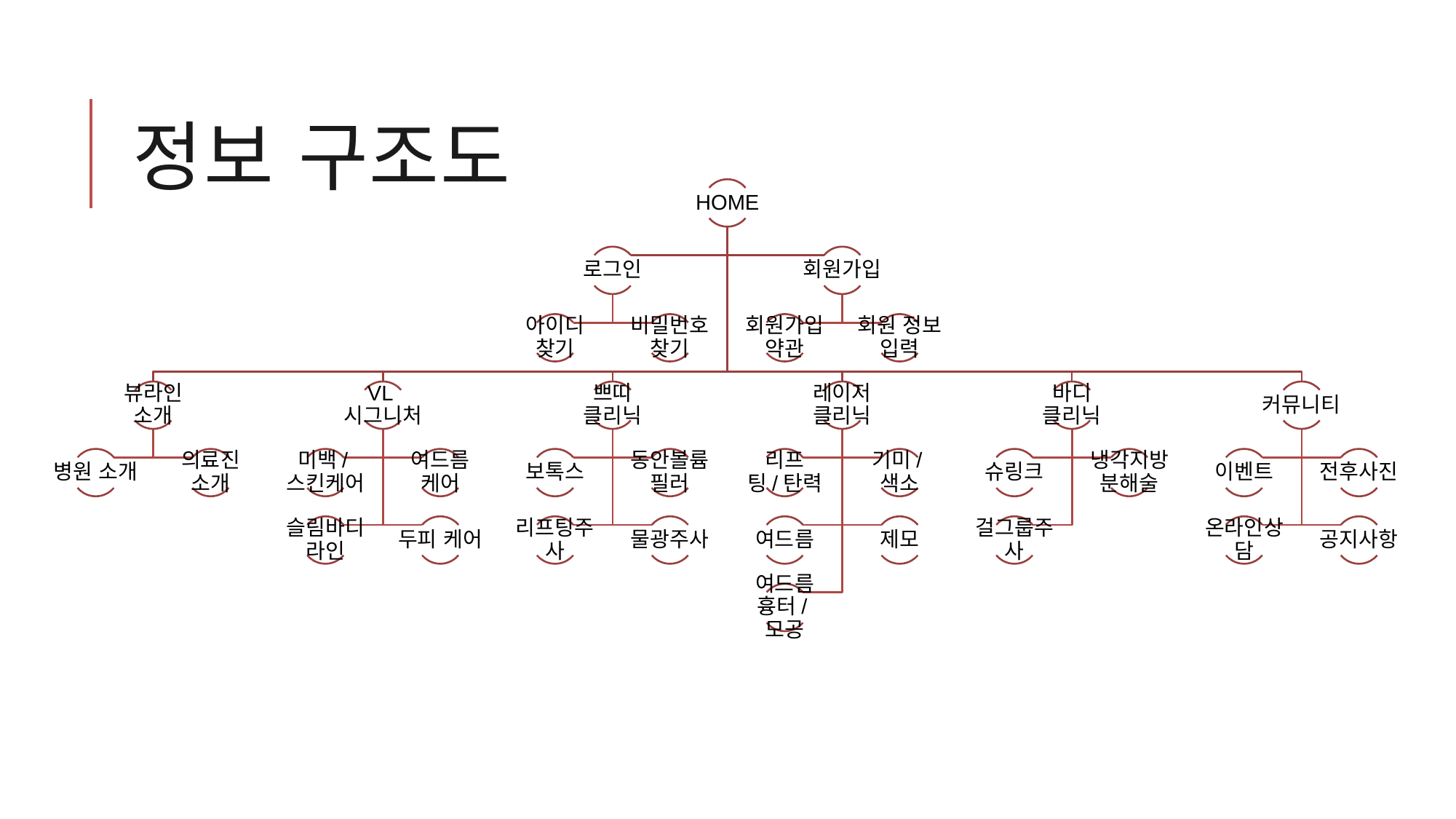

HOME
뷰라인 소개
병원 소개
의료진 소개
VL시그니처
미백/스킨케어
여드름 케어
슬림바디라인
두피 케어
쁘띠 클리닉
보톡스
동안볼륨필러
리프팅주사
물광주사
레이저 클리닉
리프팅/탄력
기미/색소
여드름
제모
여드름 흉터/모공
바디 클리닉
슈링크
냉각지방분해술
걸그룹주사
커뮤니티
이벤트
전후사진
온라인상담
공지사항
로그인
아이디 찾기
비밀번호 찾기
회원가입
회원가입 약관
회원 정보 입력
# 정보 구조도